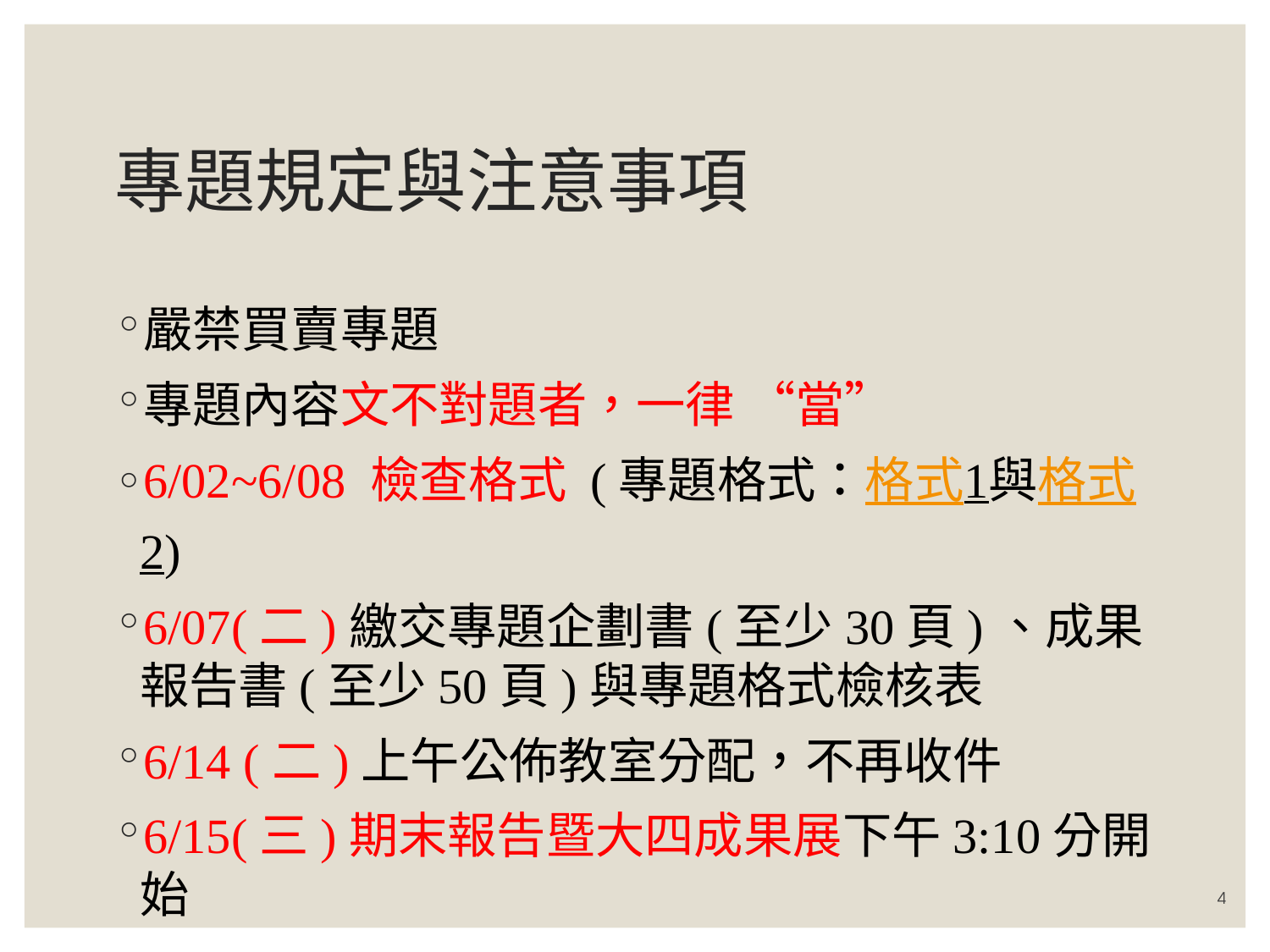

# 專題規定與注意事項
嚴禁買賣專題
專題內容文不對題者，一律 “當”
6/02~6/08 檢查格式 (專題格式：格式1與格式2)
6/07(二)繳交專題企劃書(至少30頁)、成果報告書(至少50頁)與專題格式檢核表
6/14 (二)上午公佈教室分配，不再收件
6/15(三)期末報告暨大四成果展下午3:10分開始
4